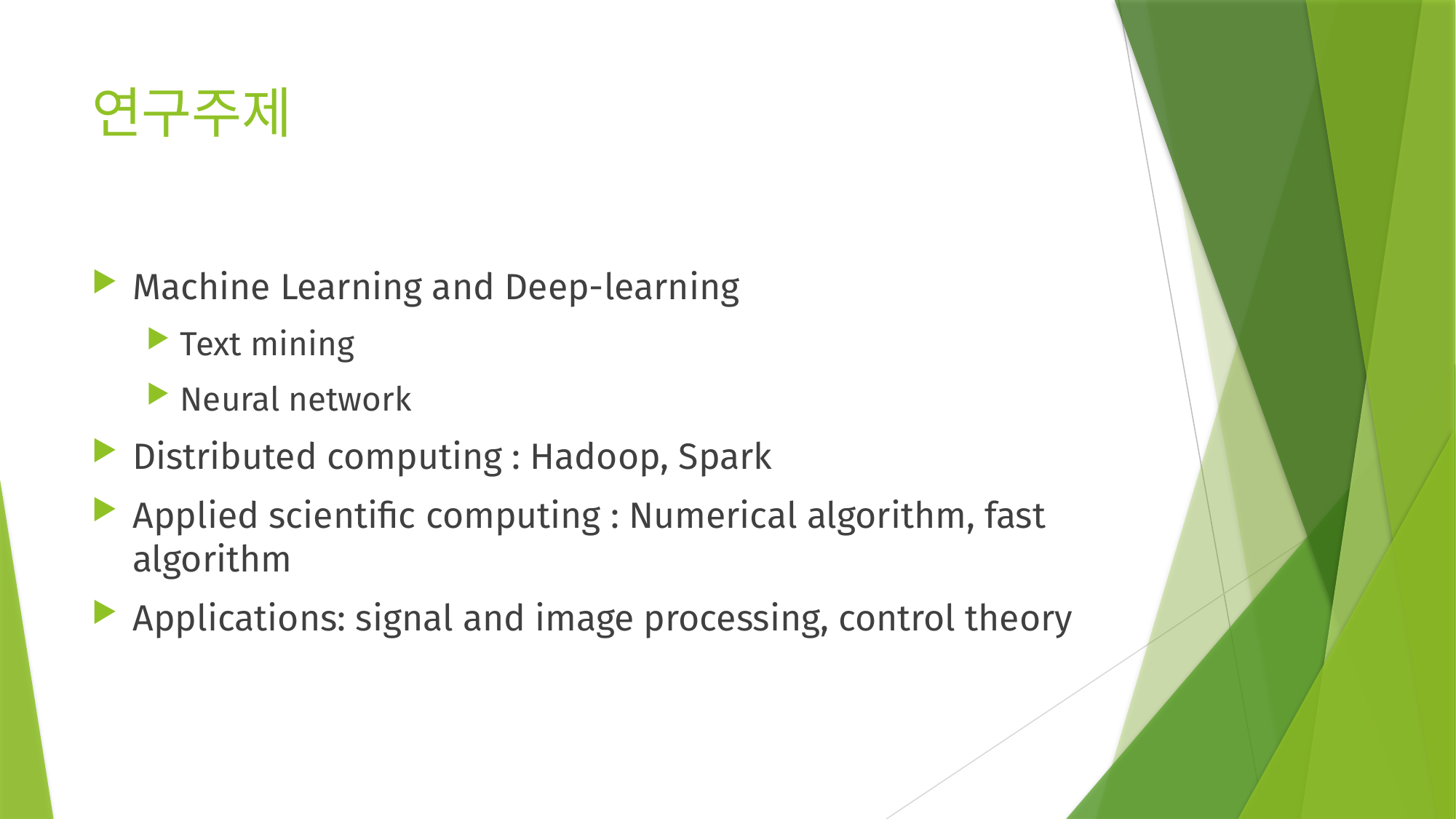

# 연구주제
Machine Learning and Deep-learning
Text mining
Neural network
Distributed computing : Hadoop, Spark
Applied scientific computing : Numerical algorithm, fast algorithm
Applications: signal and image processing, control theory